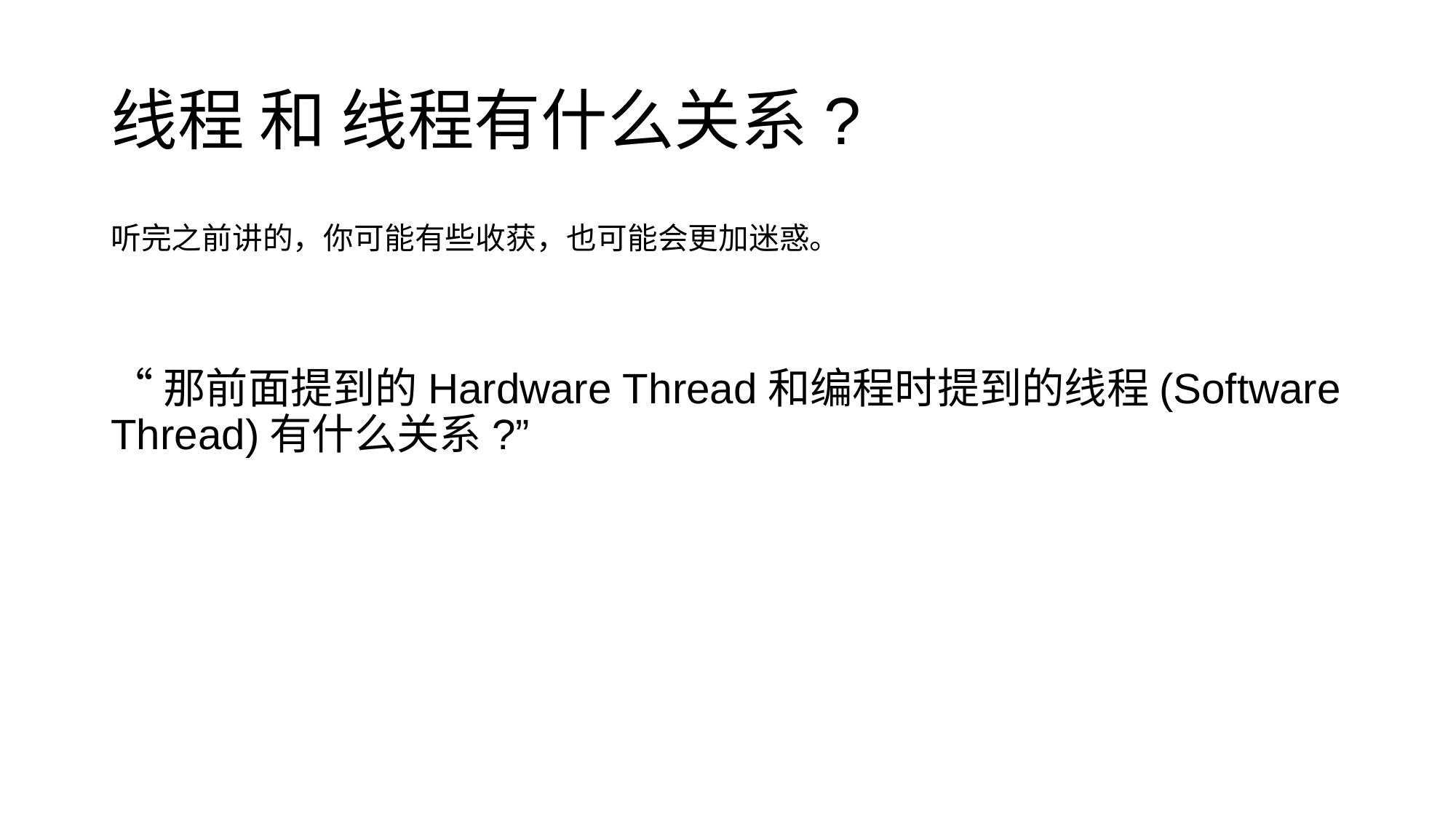

# 线程 和 线程有什么关系?
听完之前讲的，你可能有些收获，也可能会更加迷惑。

“那前面提到的Hardware Thread和编程时提到的线程(Software Thread)有什么关系?”